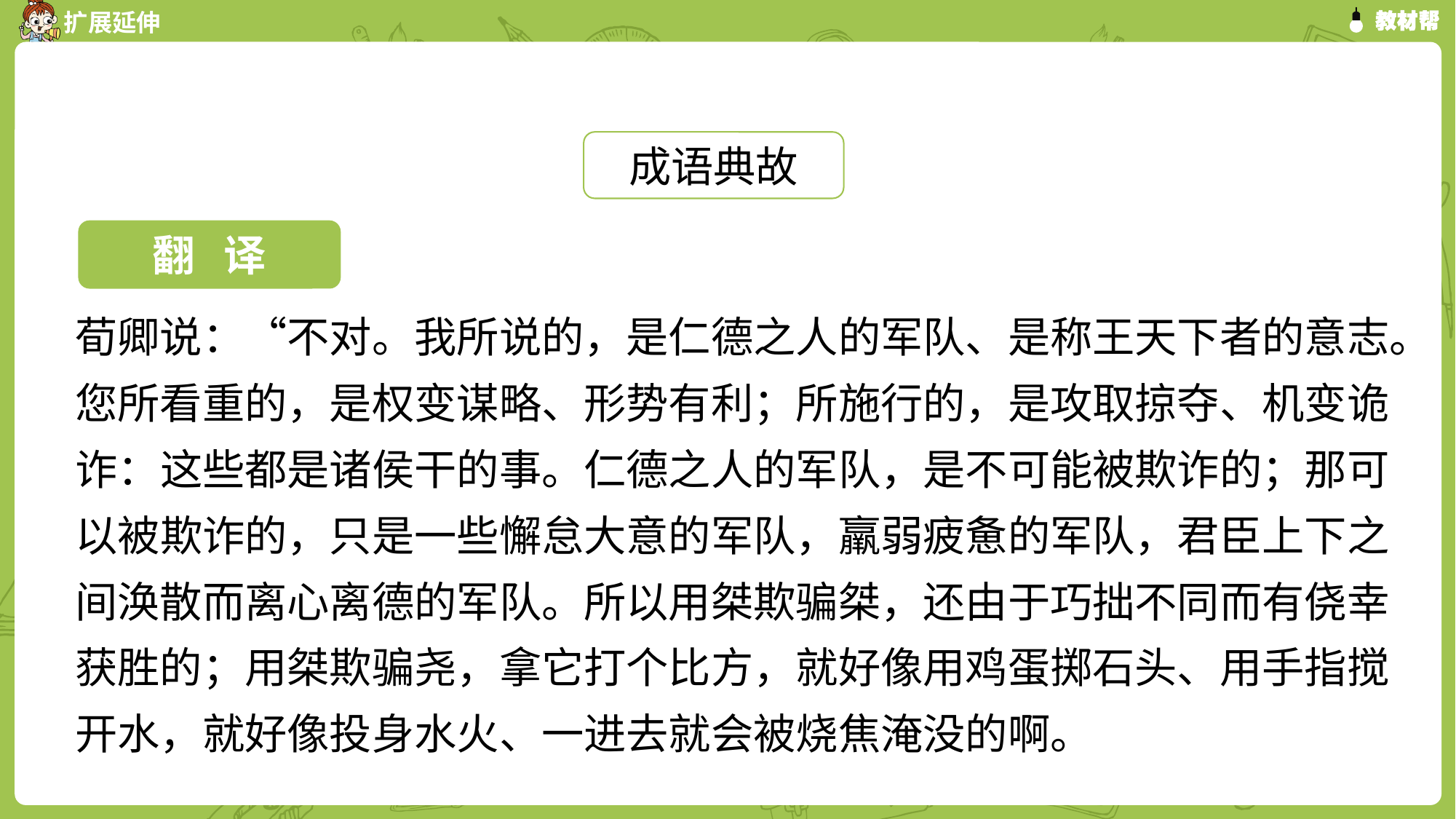

成语典故
翻   译
荀卿说：“不对。我所说的，是仁德之人的军队、是称王天下者的意志。您所看重的，是权变谋略、形势有利；所施行的，是攻取掠夺、机变诡诈：这些都是诸侯干的事。仁德之人的军队，是不可能被欺诈的；那可以被欺诈的，只是一些懈怠大意的军队，羸弱疲惫的军队，君臣上下之间涣散而离心离德的军队。所以用桀欺骗桀，还由于巧拙不同而有侥幸获胜的；用桀欺骗尧，拿它打个比方，就好像用鸡蛋掷石头、用手指搅开水，就好像投身水火、一进去就会被烧焦淹没的啊。